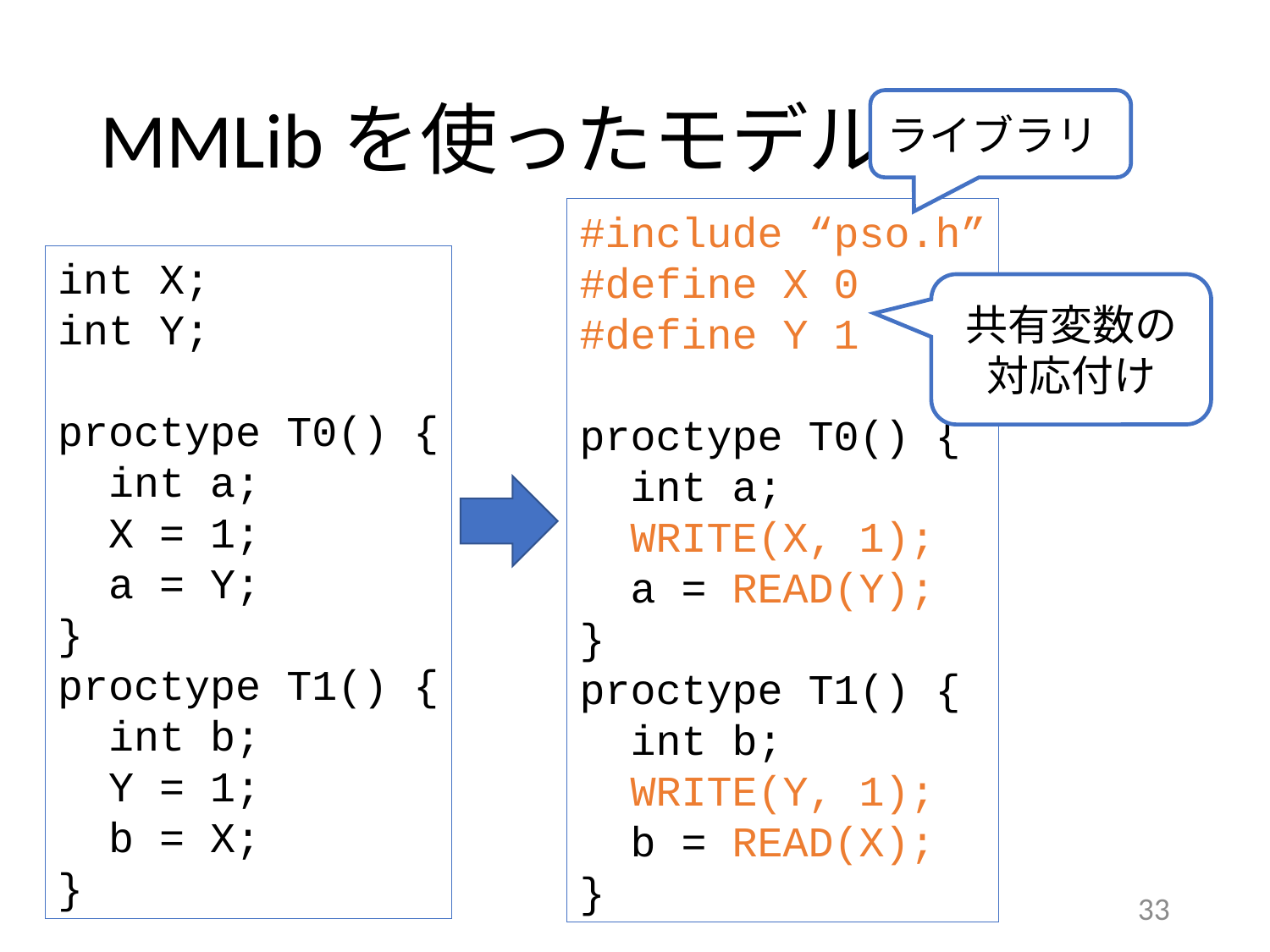

# MMLibを使ったモデル
ライブラリ
#include “pso.h”
#define X 0
#define Y 1

proctype T0() {
  int a;
  WRITE(X, 1);
  a = READ(Y);
}
proctype T1() {
  int b;
  WRITE(Y, 1);
  b = READ(X);
}
int X;
int Y;

proctype T0() {
  int a;
  X = 1;
  a = Y;
}
proctype T1() {
  int b;
  Y = 1;
  b = X;
}
共有変数の対応付け

33